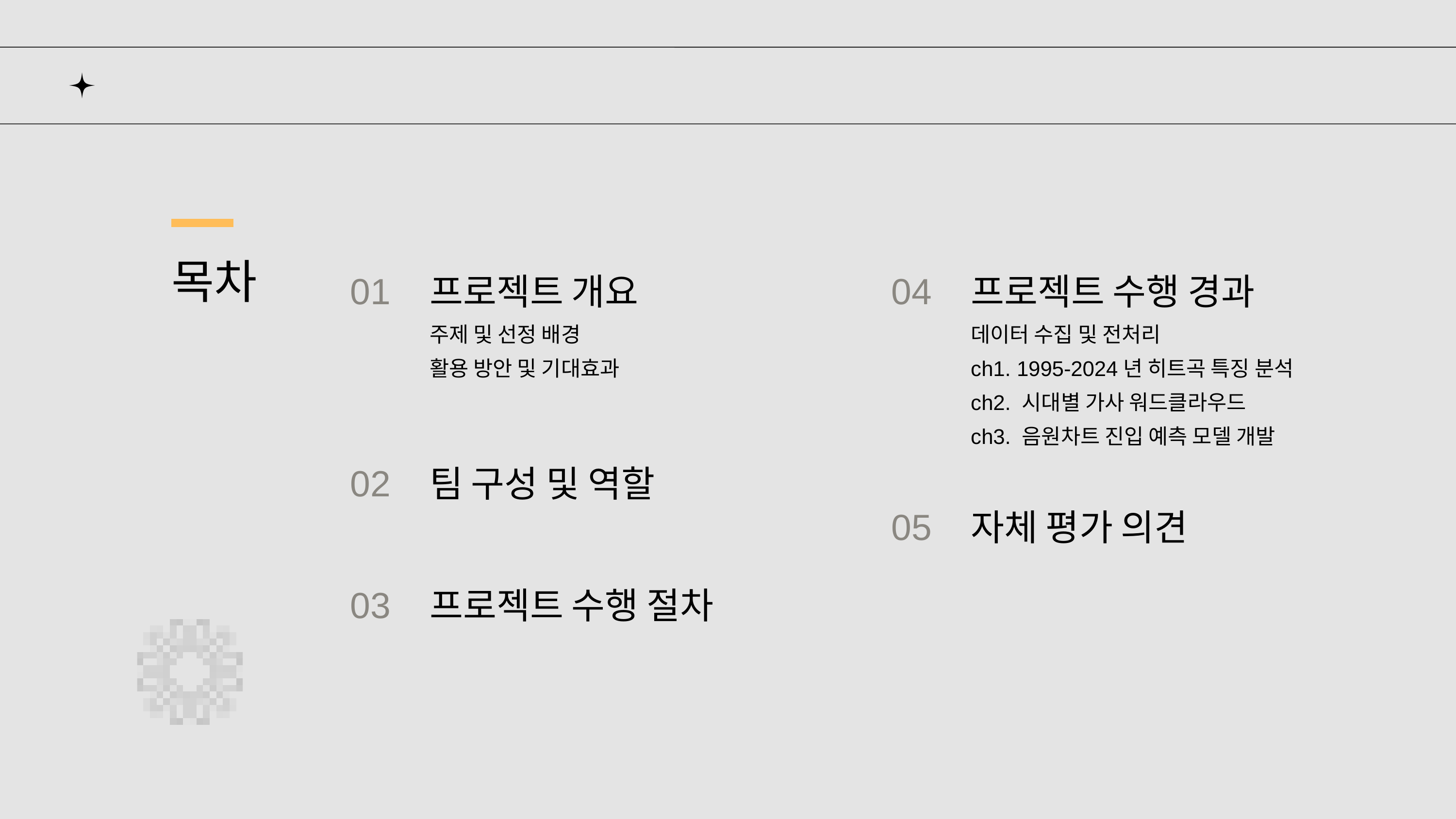

01
04
프로젝트 개요
프로젝트 수행 경과
목차
주제 및 선정 배경
활용 방안 및 기대효과
데이터 수집 및 전처리
ch1. 1995-2024년 히트곡 특징 분석
ch2. 시대별 가사 워드클라우드
ch3. 음원차트 진입 예측 모델 개발
02
팀 구성 및 역할
05
자체 평가 의견
03
프로젝트 수행 절차